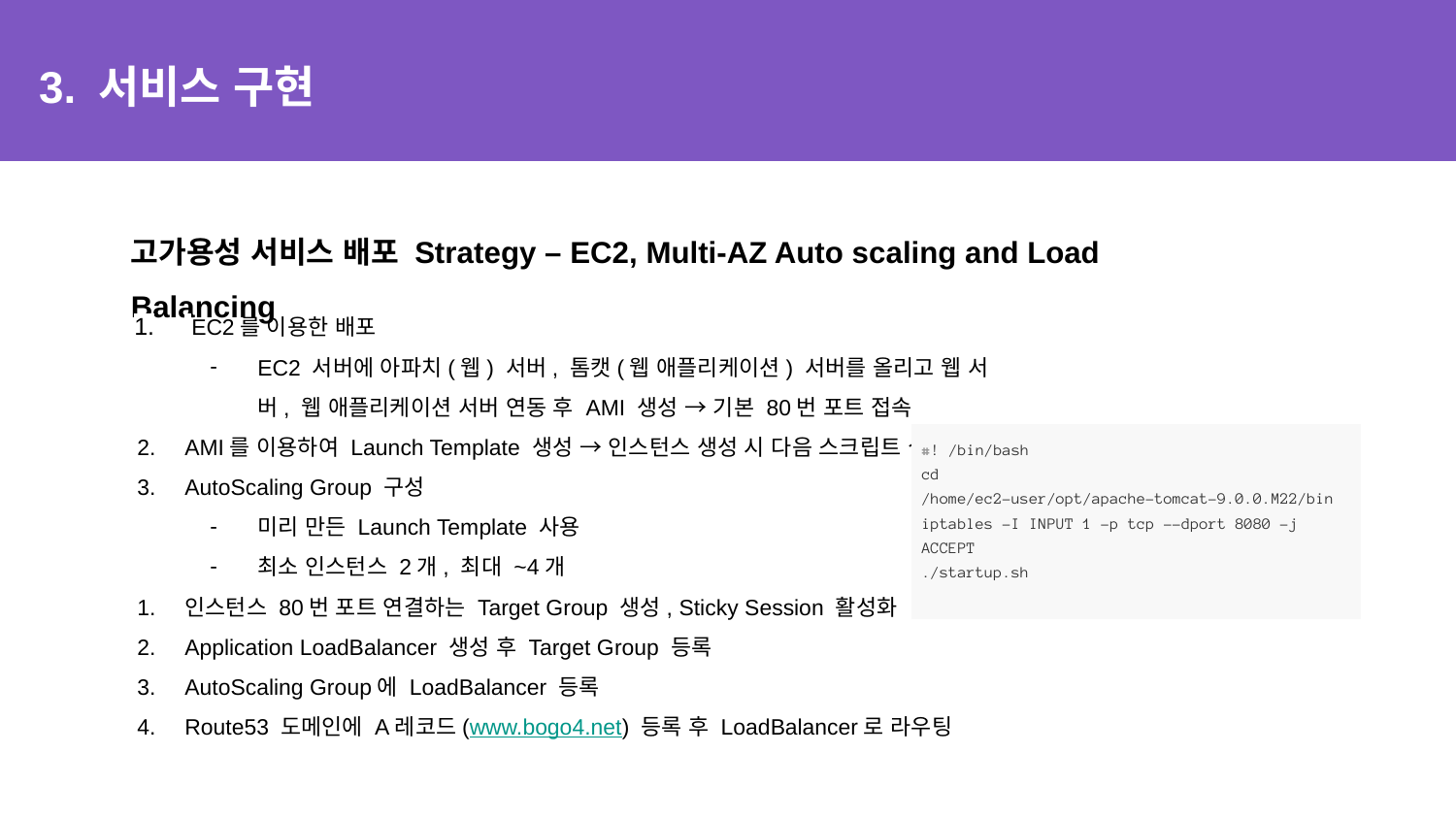

# 3. 서비스 구현
고가용성 서비스 배포 Strategy – EC2, Multi-AZ Auto scaling and Load Balancing
 EC2를 이용한 배포
EC2 서버에 아파치(웹) 서버, 톰캣(웹 애플리케이션) 서버를 올리고 웹 서버, 웹 애플리케이션 서버 연동 후 AMI 생성 → 기본 80번 포트 접속
AMI를 이용하여 Launch Template 생성 → 인스턴스 생성 시 다음 스크립트 실행
AutoScaling Group 구성
미리 만든 Launch Template 사용
최소 인스턴스 2개, 최대 ~4개
인스턴스 80번 포트 연결하는 Target Group 생성, Sticky Session 활성화
Application LoadBalancer 생성 후 Target Group 등록
AutoScaling Group에 LoadBalancer 등록
Route53 도메인에 A레코드(www.bogo4.net) 등록 후 LoadBalancer로 라우팅
| #! /bin/bash cd /home/ec2-user/opt/apache-tomcat-9.0.0.M22/bin iptables -I INPUT 1 -p tcp --dport 8080 -j ACCEPT ./startup.sh |
| --- |